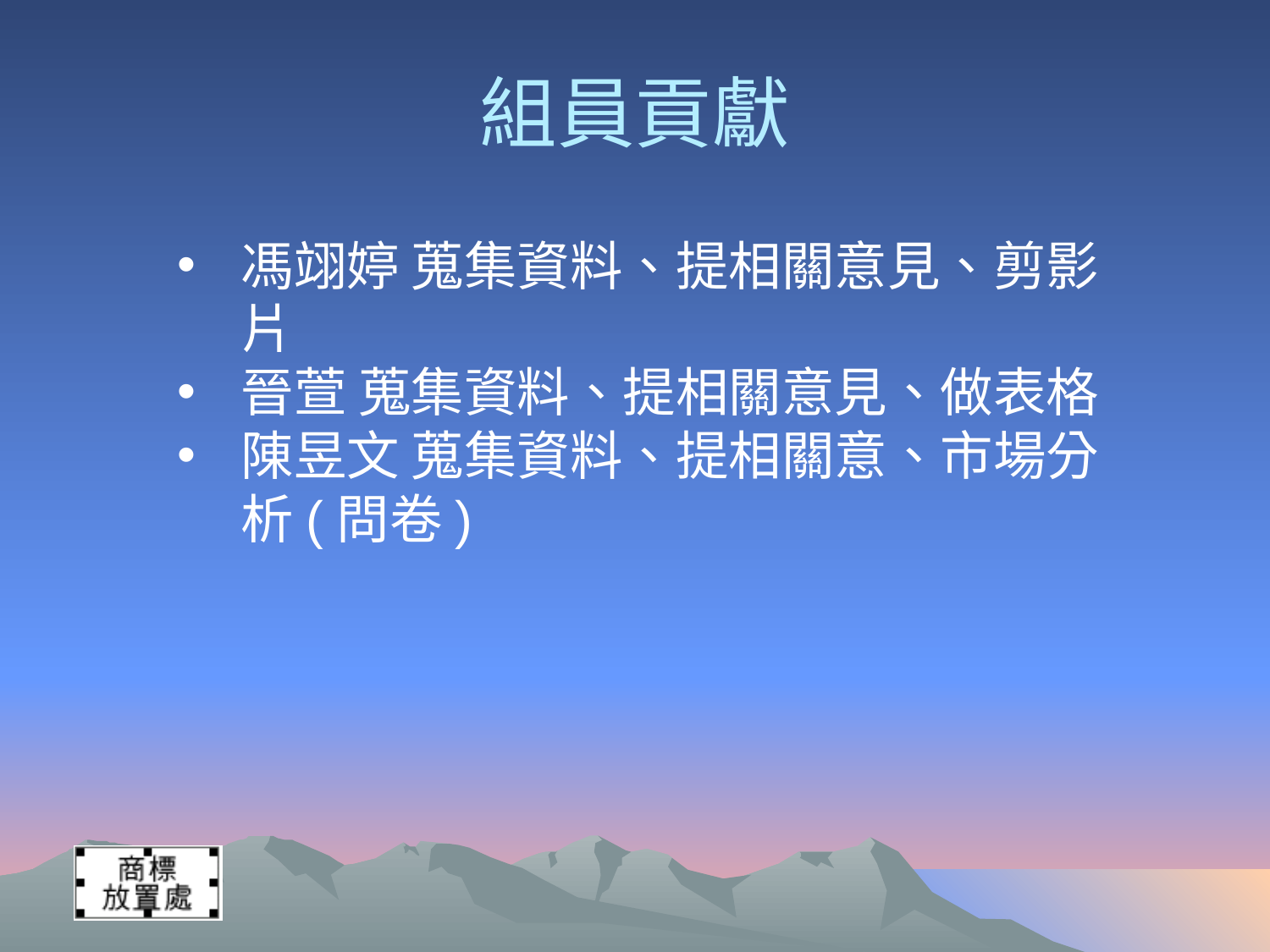

# 組員貢獻
馮翊婷 蒐集資料、提相關意見、剪影片
晉萱 蒐集資料、提相關意見、做表格
陳昱文 蒐集資料、提相關意、市場分析(問卷)